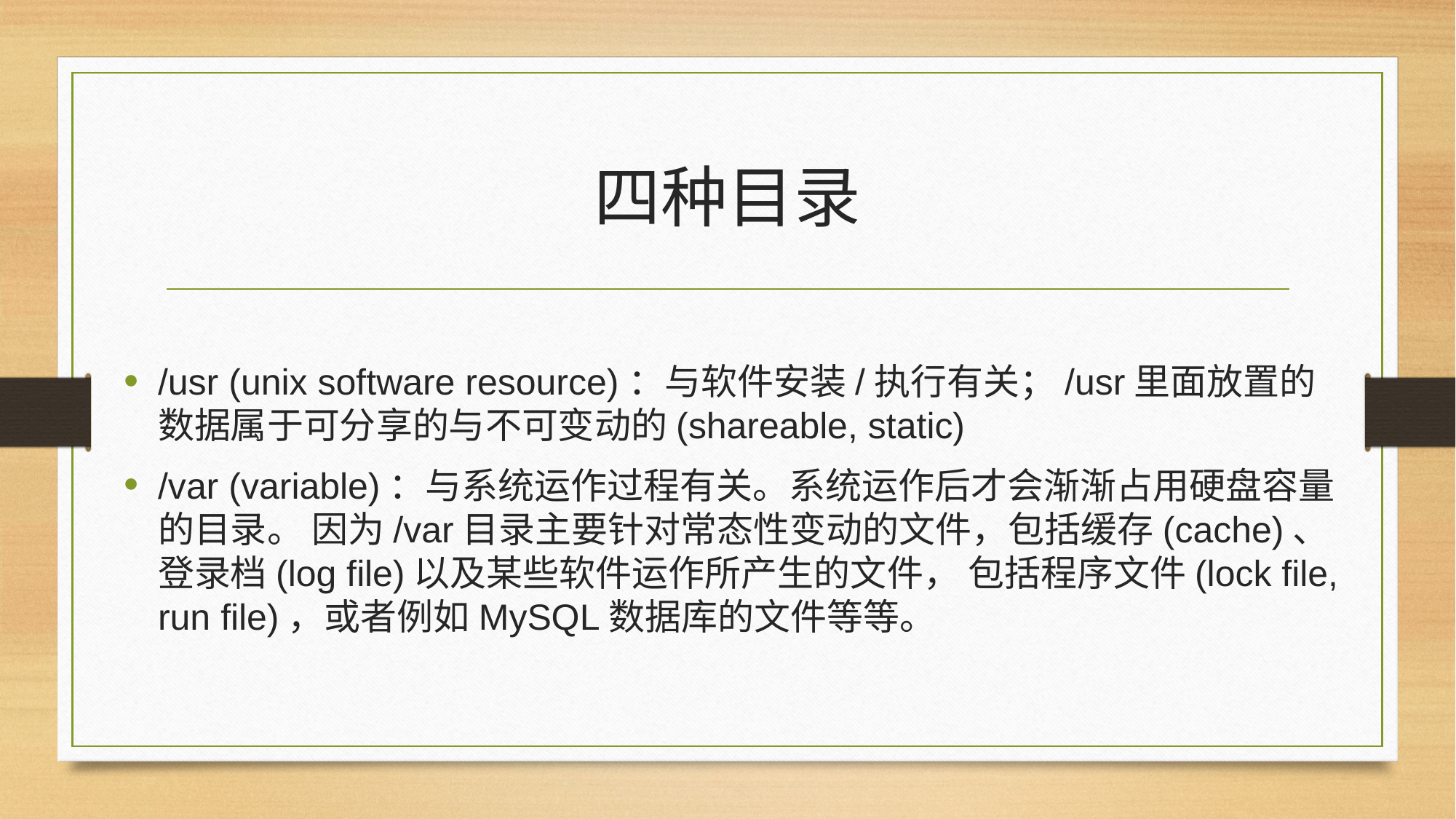

# 四种目录

/usr (unix software resource)：与软件安装/执行有关；/usr里面放置的数据属于可分享的与不可变动的(shareable, static)
/var (variable)：与系统运作过程有关。系统运作后才会渐渐占用硬盘容量的目录。 因为/var目录主要针对常态性变动的文件，包括缓存(cache)、登录档(log file)以及某些软件运作所产生的文件， 包括程序文件(lock file, run file)，或者例如MySQL数据库的文件等等。